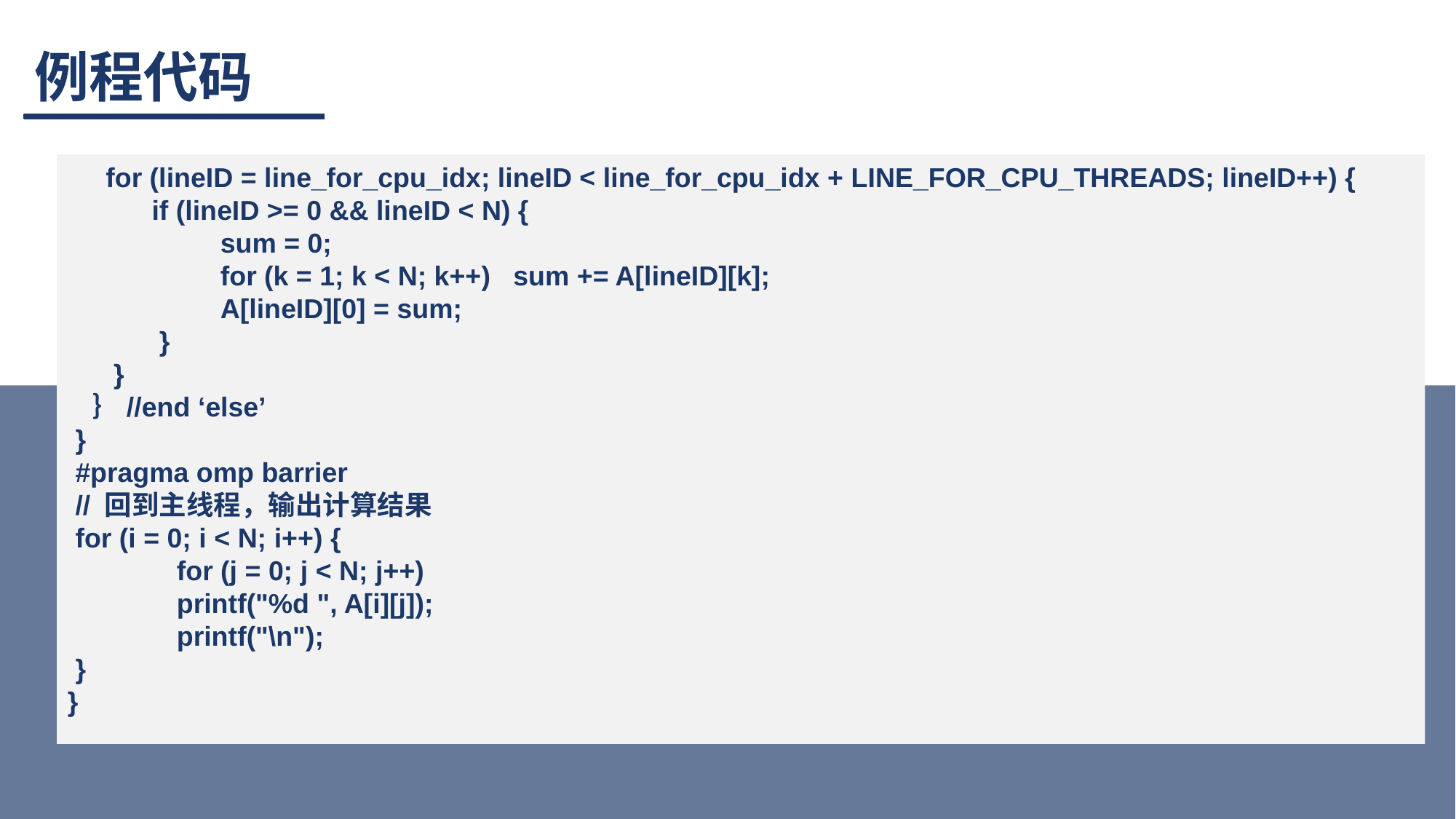

# 例程代码
     for (lineID = line_for_cpu_idx; lineID < line_for_cpu_idx + LINE_FOR_CPU_THREADS; lineID++) {
           if (lineID >= 0 && lineID < N) {
                    sum = 0;
                    for (k = 1; k < N; k++)   sum += A[lineID][k];
                    A[lineID][0] = sum;
            }
      }
   ｝//end ‘else’
 }
 #pragma omp barrier
 // 回到主线程，输出计算结果
 for (i = 0; i < N; i++) {
    	for (j = 0; j < N; j++)
        	printf("%d ", A[i][j]);
     	printf("\n");
 }
}